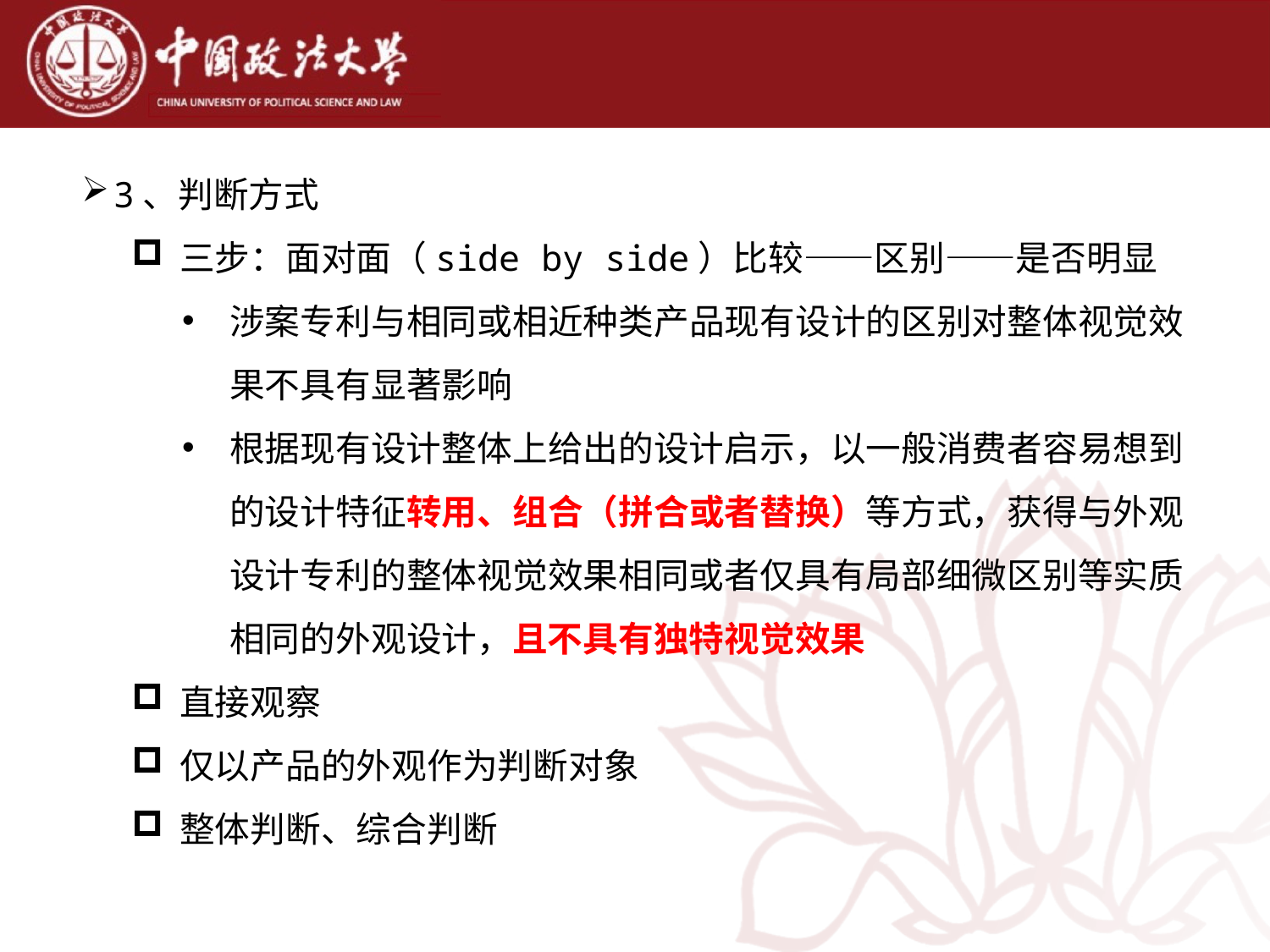

3、判断方式
三步：面对面（side by side）比较——区别——是否明显
涉案专利与相同或相近种类产品现有设计的区别对整体视觉效果不具有显著影响
根据现有设计整体上给出的设计启示，以一般消费者容易想到的设计特征转用、组合（拼合或者替换）等方式，获得与外观设计专利的整体视觉效果相同或者仅具有局部细微区别等实质相同的外观设计，且不具有独特视觉效果
直接观察
仅以产品的外观作为判断对象
整体判断、综合判断